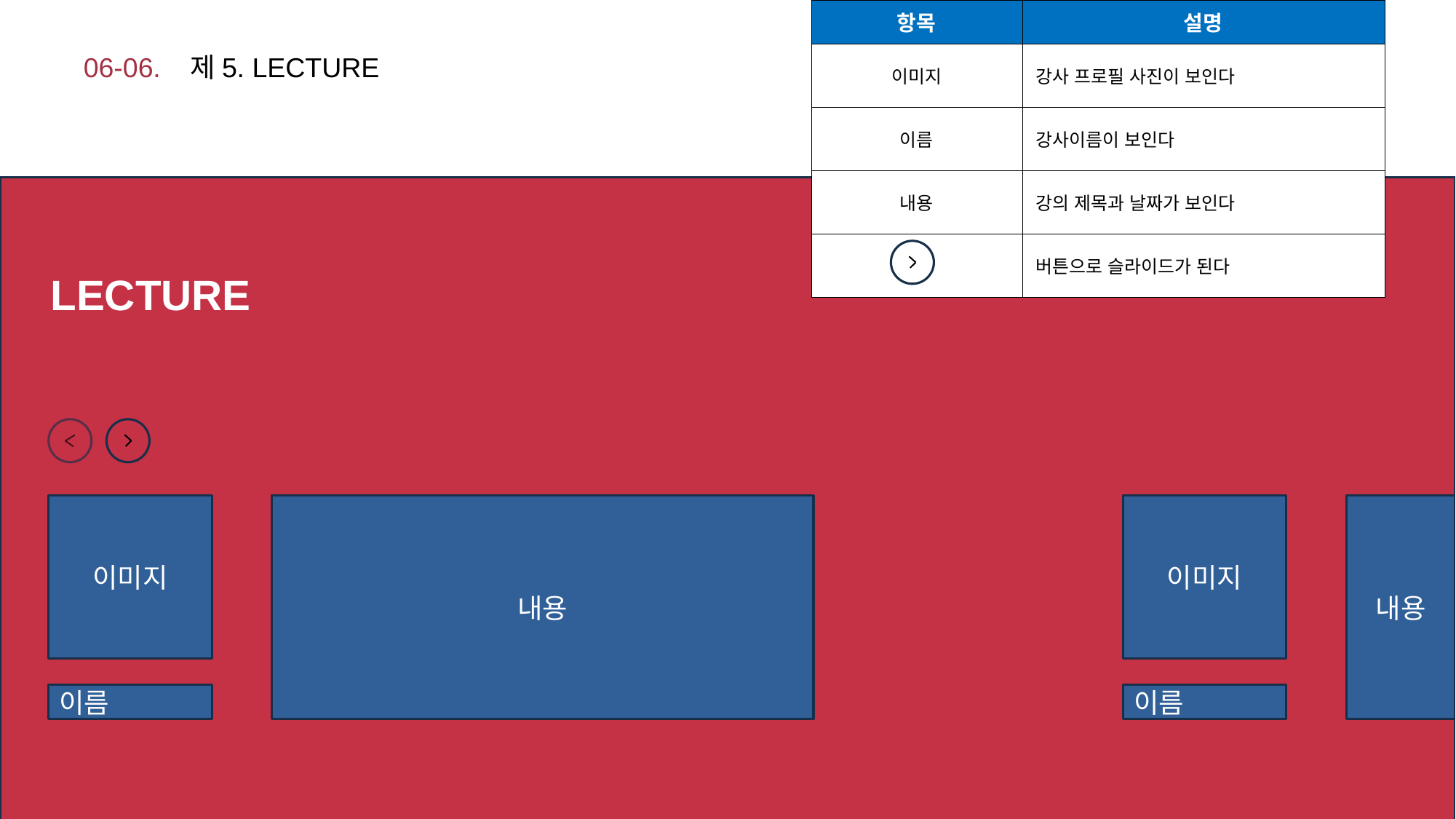

| 항목 | 설명 |
| --- | --- |
| 이미지 | 강사 프로필 사진이 보인다 |
| 이름 | 강사이름이 보인다 |
| 내용 | 강의 제목과 날짜가 보인다 |
|  | 버튼으로 슬라이드가 된다 |
06-06.   제5. LECTURE

LECTURE

이미지
내용
이미지
내용
이름
이름